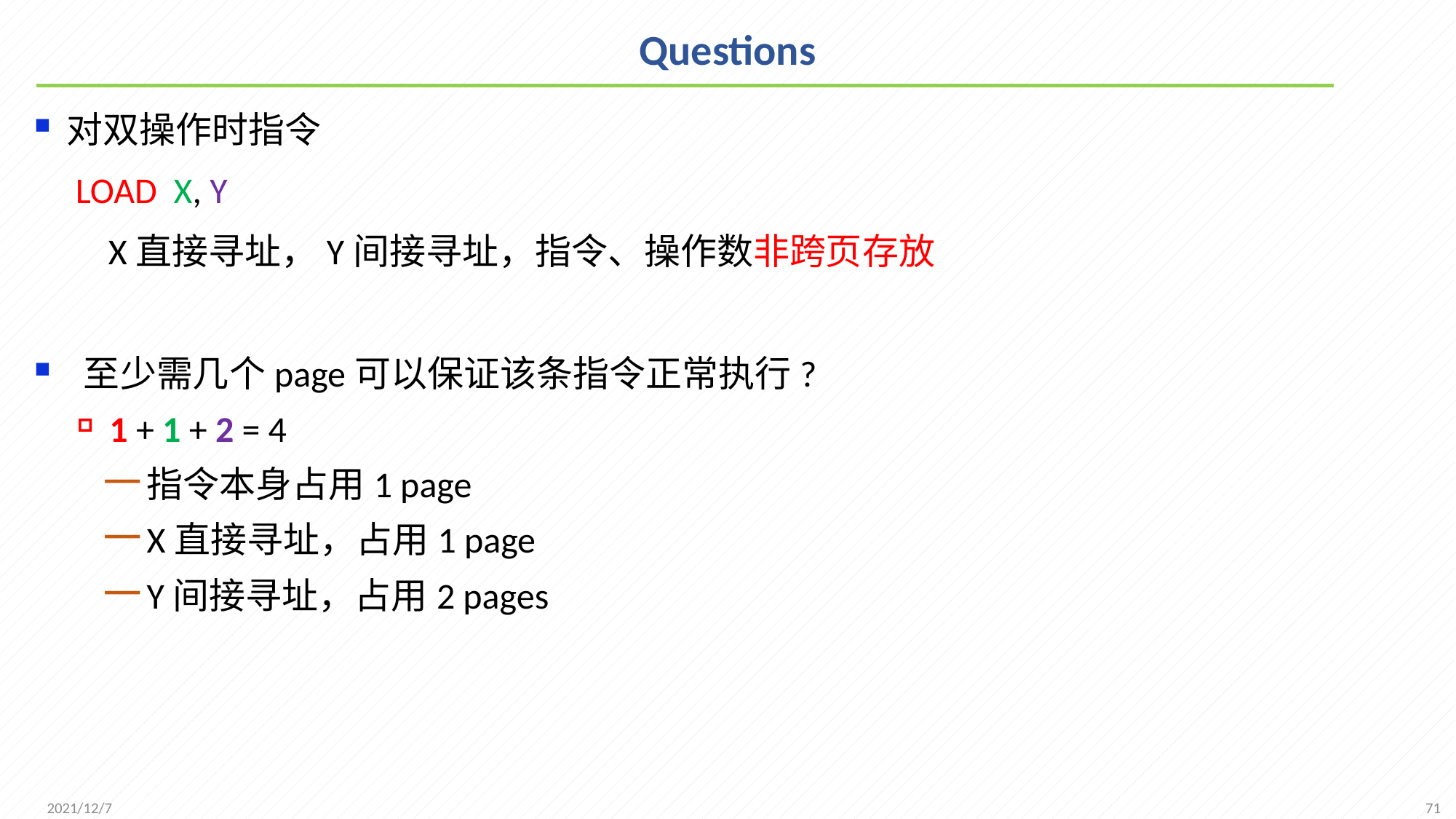

# Questions
对双操作时指令
     LOAD  X, Y
         X直接寻址，Y间接寻址，指令、操作数非跨页存放

 至少需几个page可以保证该条指令正常执行?
1 + 1 + 2 = 4
指令本身占用1 page
X直接寻址，占用1 page
Y间接寻址，占用2 pages

71
2021/12/7